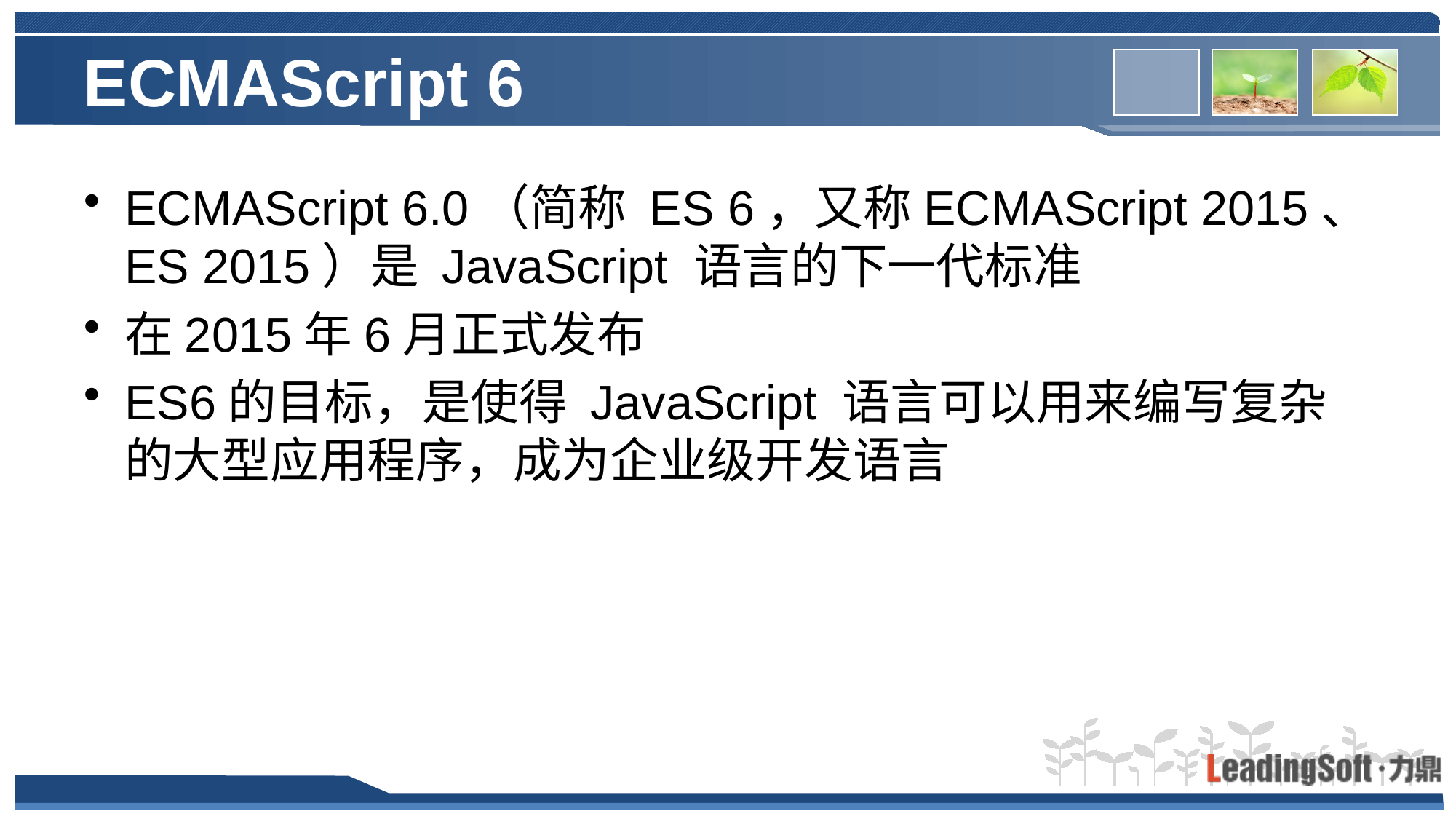

# ECMAScript 6
ECMAScript 6.0（简称 ES 6，又称ECMAScript 2015、 ES 2015）是 JavaScript 语言的下一代标准
在2015年6月正式发布
ES6的目标，是使得 JavaScript 语言可以用来编写复杂的大型应用程序，成为企业级开发语言